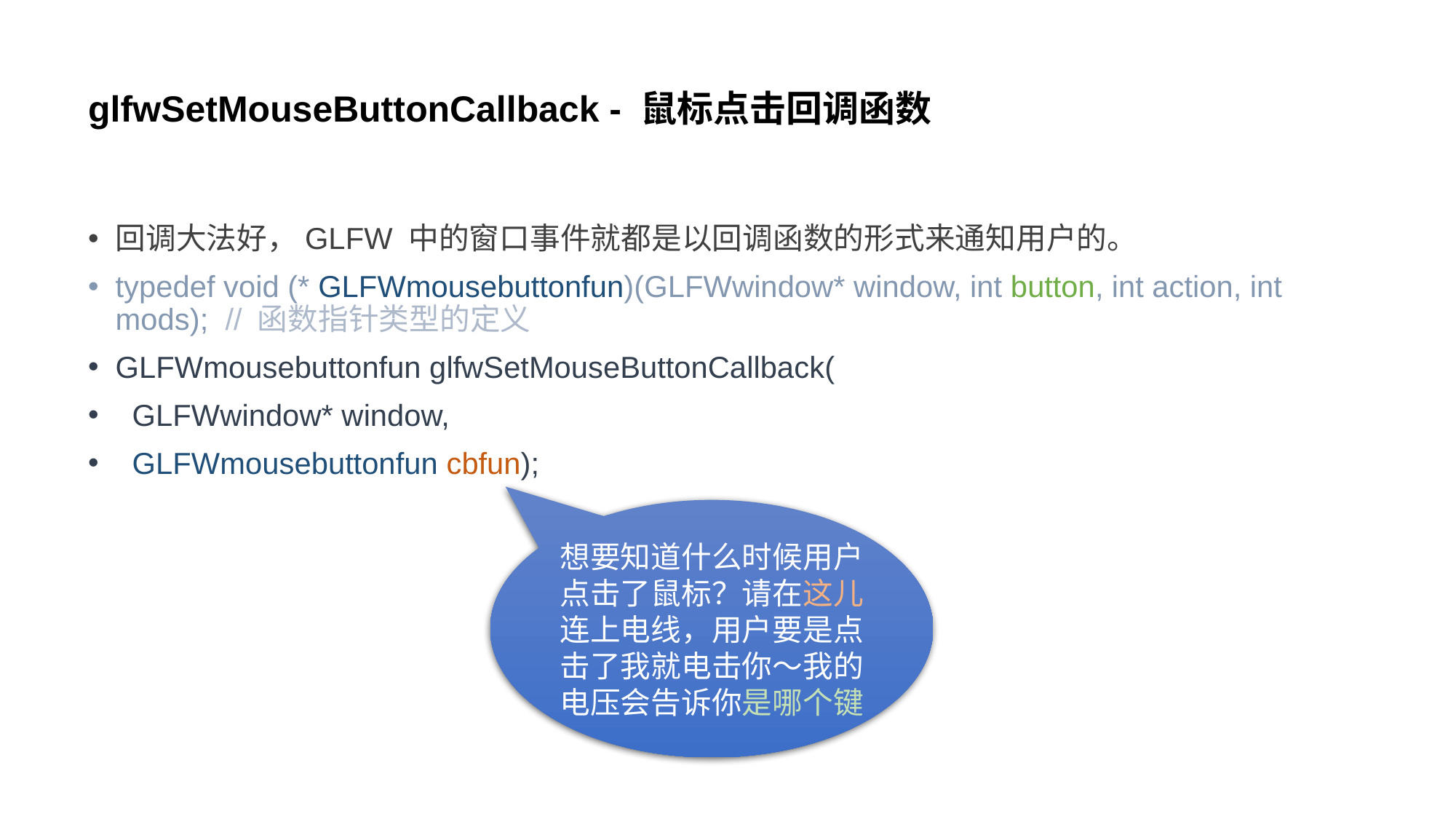

# glfwSetMouseButtonCallback - 鼠标点击回调函数
回调大法好，GLFW 中的窗口事件就都是以回调函数的形式来通知用户的。
typedef void (* GLFWmousebuttonfun)(GLFWwindow* window, int button, int action, int mods);  // 函数指针类型的定义
GLFWmousebuttonfun glfwSetMouseButtonCallback(
  GLFWwindow* window,
  GLFWmousebuttonfun cbfun);
想要知道什么时候用户点击了鼠标？请在这儿连上电线，用户要是点击了我就电击你～我的电压会告诉你是哪个键